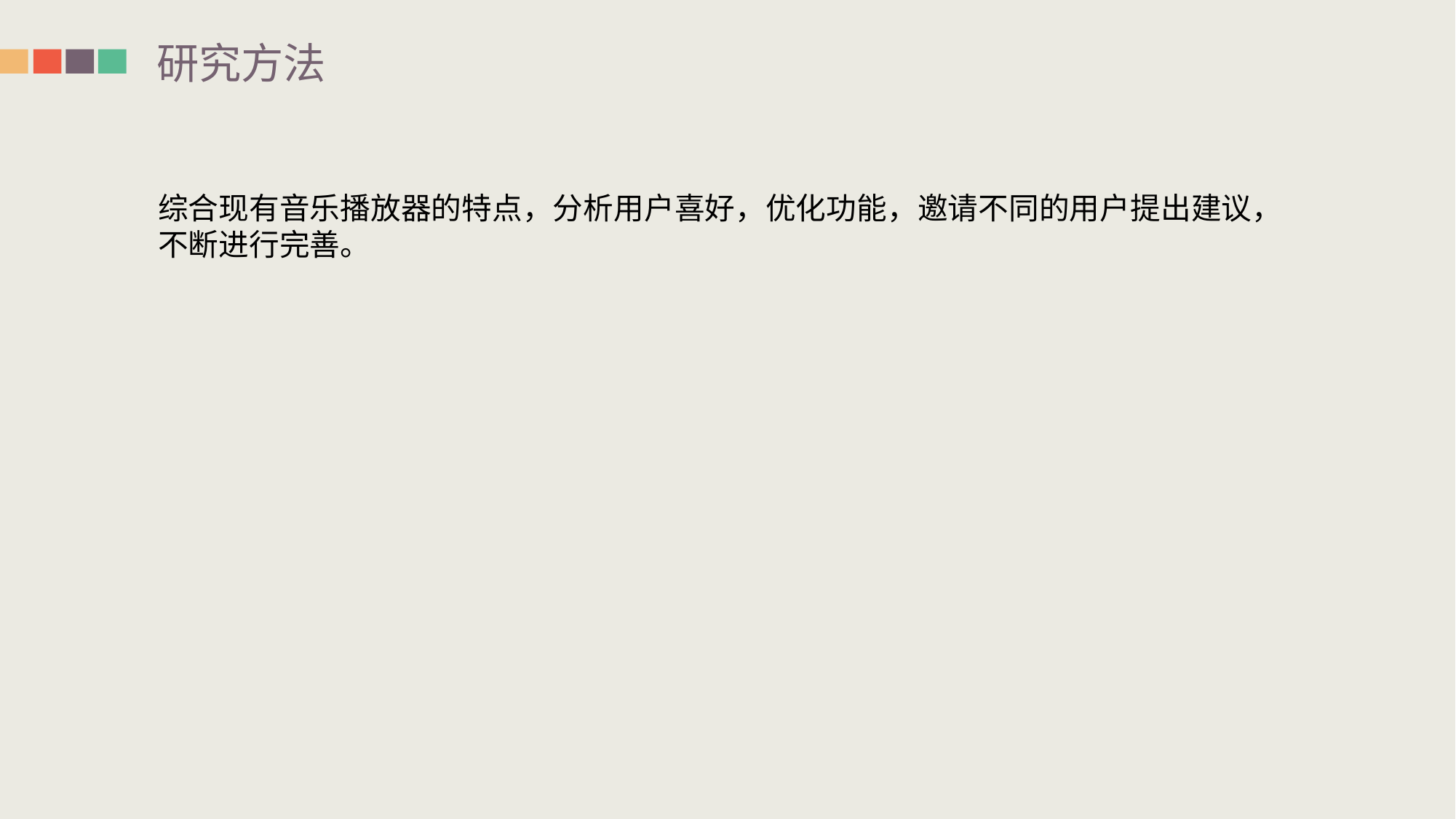

研究方法
综合现有音乐播放器的特点，分析用户喜好，优化功能，邀请不同的用户提出建议，不断进行完善。